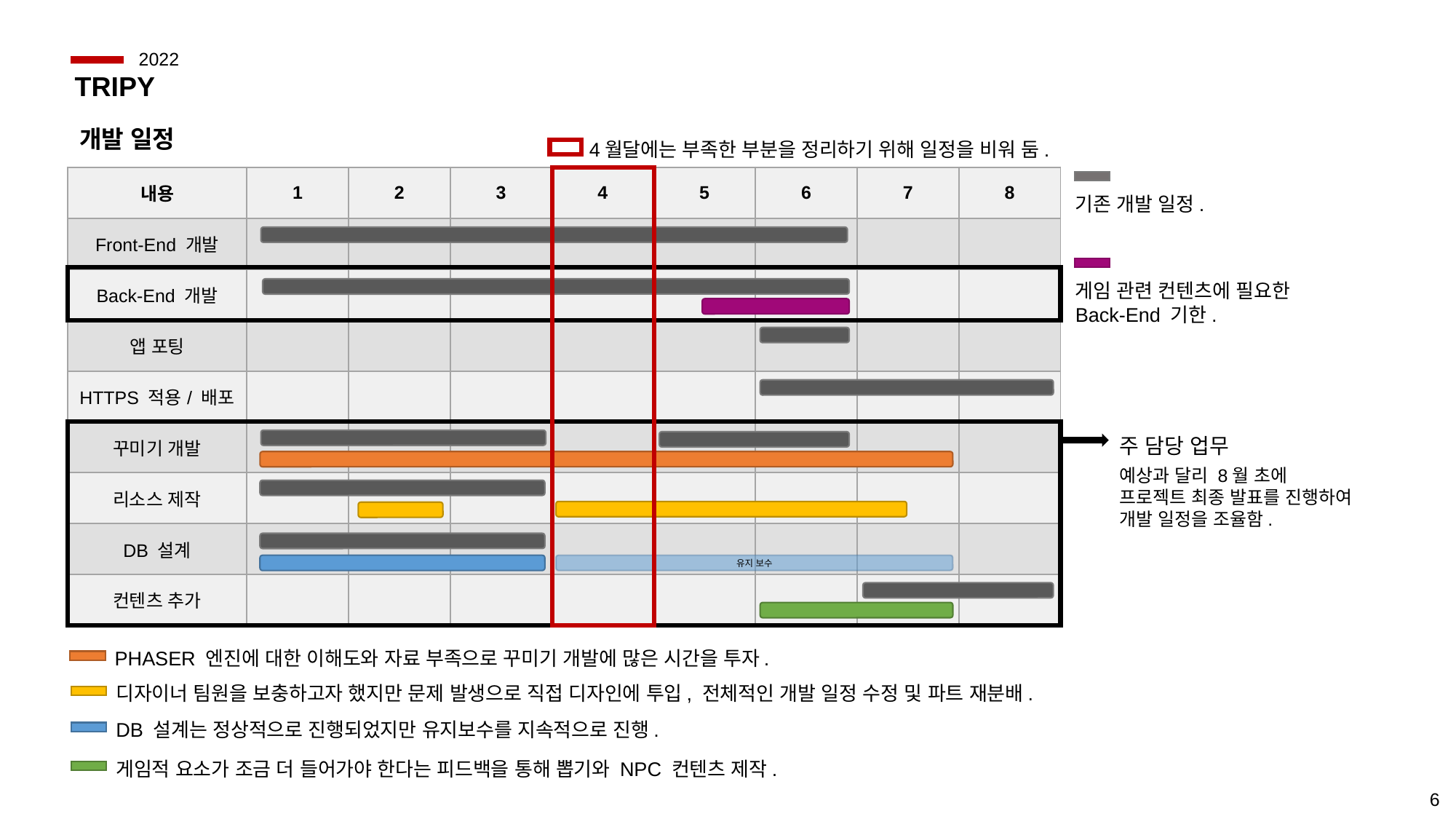

2022

TRIPY
개발 일정
4월달에는 부족한 부분을 정리하기 위해 일정을 비워 둠.

| 내용 | 1 | 2 | 3 | 4 | 5 | 6 | 7 | 8 |
| --- | --- | --- | --- | --- | --- | --- | --- | --- |
| Front-End 개발 |  |  |  |  |  |  |  |  |
| Back-End 개발 |  |  |  |  |  |  |  |  |
| 앱 포팅 |  |  |  |  |  |  |  |  |
| HTTPS 적용/ 배포 |  |  |  |  |  |  |  |  |
| 꾸미기 개발 |  |  |  |  |  |  |  |  |
| 리소스 제작 |  |  |  |  |  |  |  |  |
| DB 설계 |  |  |  |  |  |  |  |  |
| 컨텐츠 추가 |  |  |  |  |  |  |  |  |

기존 개발 일정.

게임 관련 컨텐츠에 필요한
Back-End 기한.

주 담당 업무

예상과 달리 8월 초에
프로젝트 최종 발표를 진행하여
개발 일정을 조율함.

유지 보수

PHASER 엔진에 대한 이해도와 자료 부족으로 꾸미기 개발에 많은 시간을 투자.

디자이너 팀원을 보충하고자 했지만 문제 발생으로 직접 디자인에 투입, 전체적인 개발 일정 수정 및 파트 재분배.

DB 설계는 정상적으로 진행되었지만 유지보수를 지속적으로 진행.

게임적 요소가 조금 더 들어가야 한다는 피드백을 통해 뽑기와 NPC 컨텐츠 제작.

6